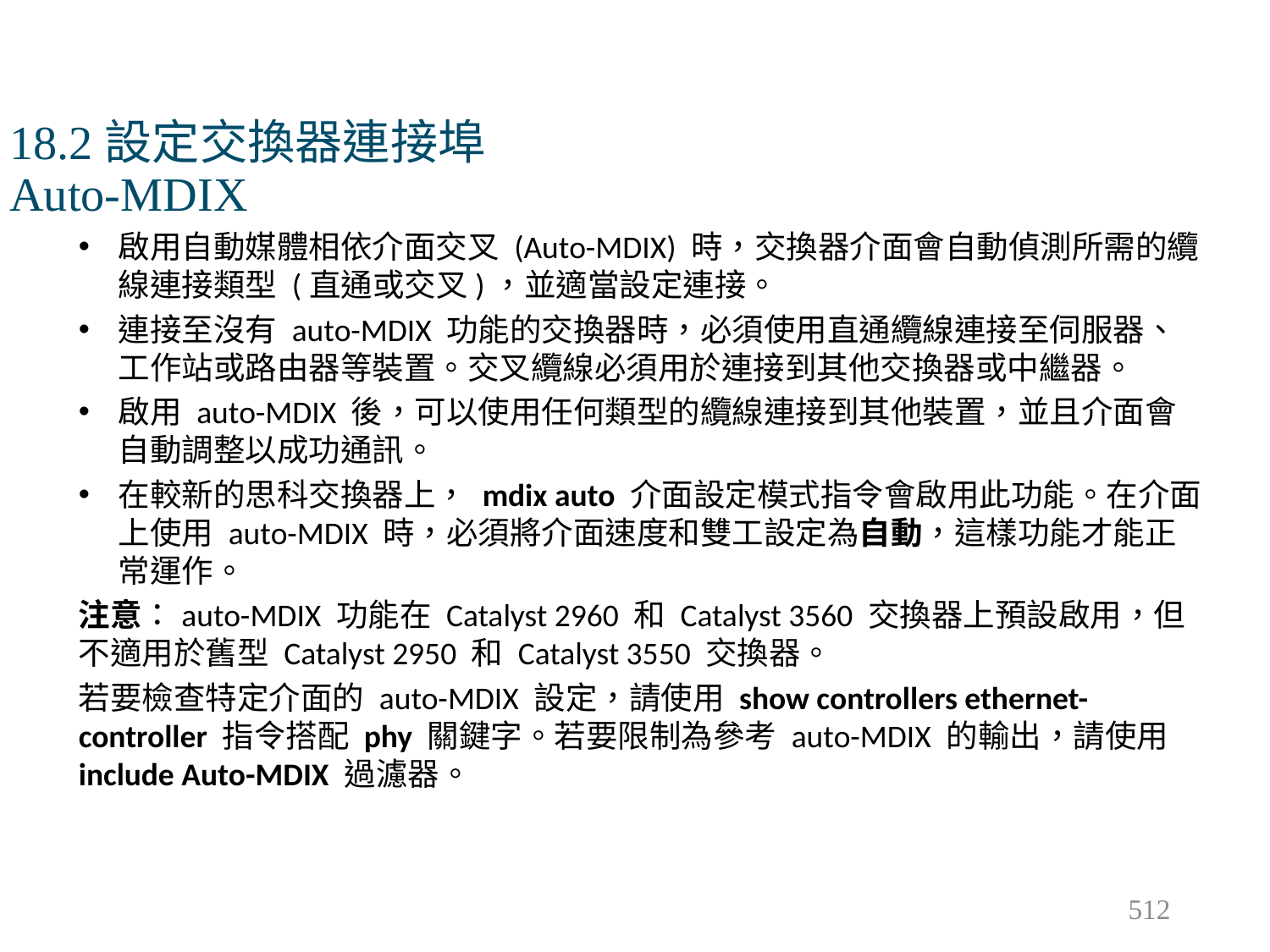

# 18.2設定交換器連接埠 Auto-MDIX
啟用自動媒體相依介面交叉 (Auto-MDIX) 時，交換器介面會自動偵測所需的纜線連接類型 (直通或交叉)，並適當設定連接。
連接至沒有 auto-MDIX 功能的交換器時，必須使用直通纜線連接至伺服器、工作站或路由器等裝置。交叉纜線必須用於連接到其他交換器或中繼器。
啟用 auto-MDIX 後，可以使用任何類型的纜線連接到其他裝置，並且介面會自動調整以成功通訊。
在較新的思科交換器上， mdix auto 介面設定模式指令會啟用此功能。在介面上使用 auto-MDIX 時，必須將介面速度和雙工設定為自動，這樣功能才能正常運作。
注意：auto-MDIX 功能在 Catalyst 2960 和 Catalyst 3560 交換器上預設啟用，但不適用於舊型 Catalyst 2950 和 Catalyst 3550 交換器。
若要檢查特定介面的 auto-MDIX 設定，請使用 show controllers ethernet-controller 指令搭配 phy 關鍵字。若要限制為參考 auto-MDIX 的輸出，請使用 include Auto-MDIX 過濾器。

512